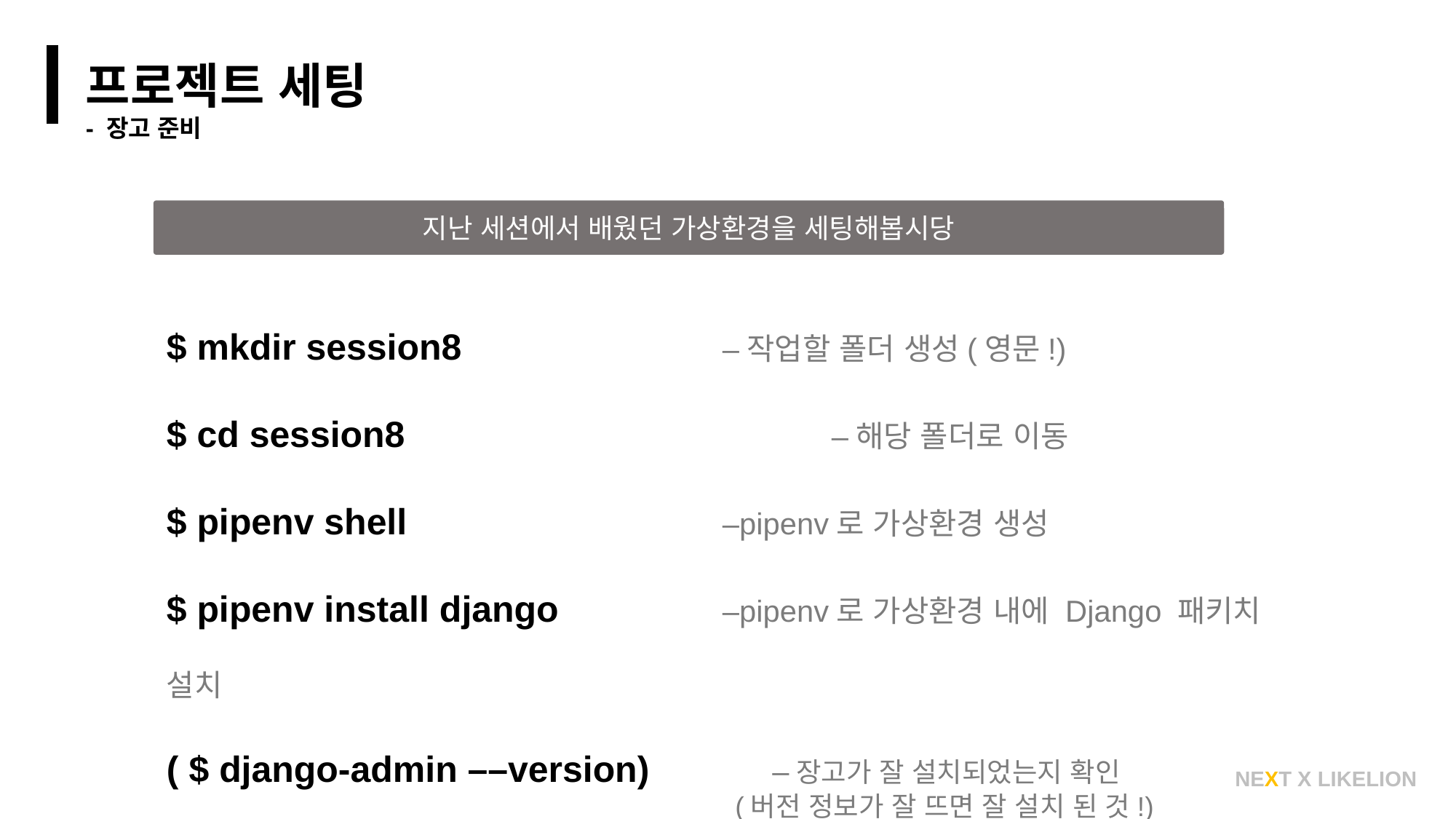

프로젝트 세팅
- 장고 준비
지난 세션에서 배웠던 가상환경을 세팅해봅시당
$ mkdir session8			 –작업할 폴더 생성(영문!)
$ cd session8				 –해당 폴더로 이동
$ pipenv shell			 –pipenv로 가상환경 생성
$ pipenv install django		 –pipenv로 가상환경 내에 Django 패키치 설치
( $ django-admin ––version)            –장고가 잘 설치되었는지 확인
					   (버전 정보가 잘 뜨면 잘 설치 된 것!)
NEXT X LIKELION